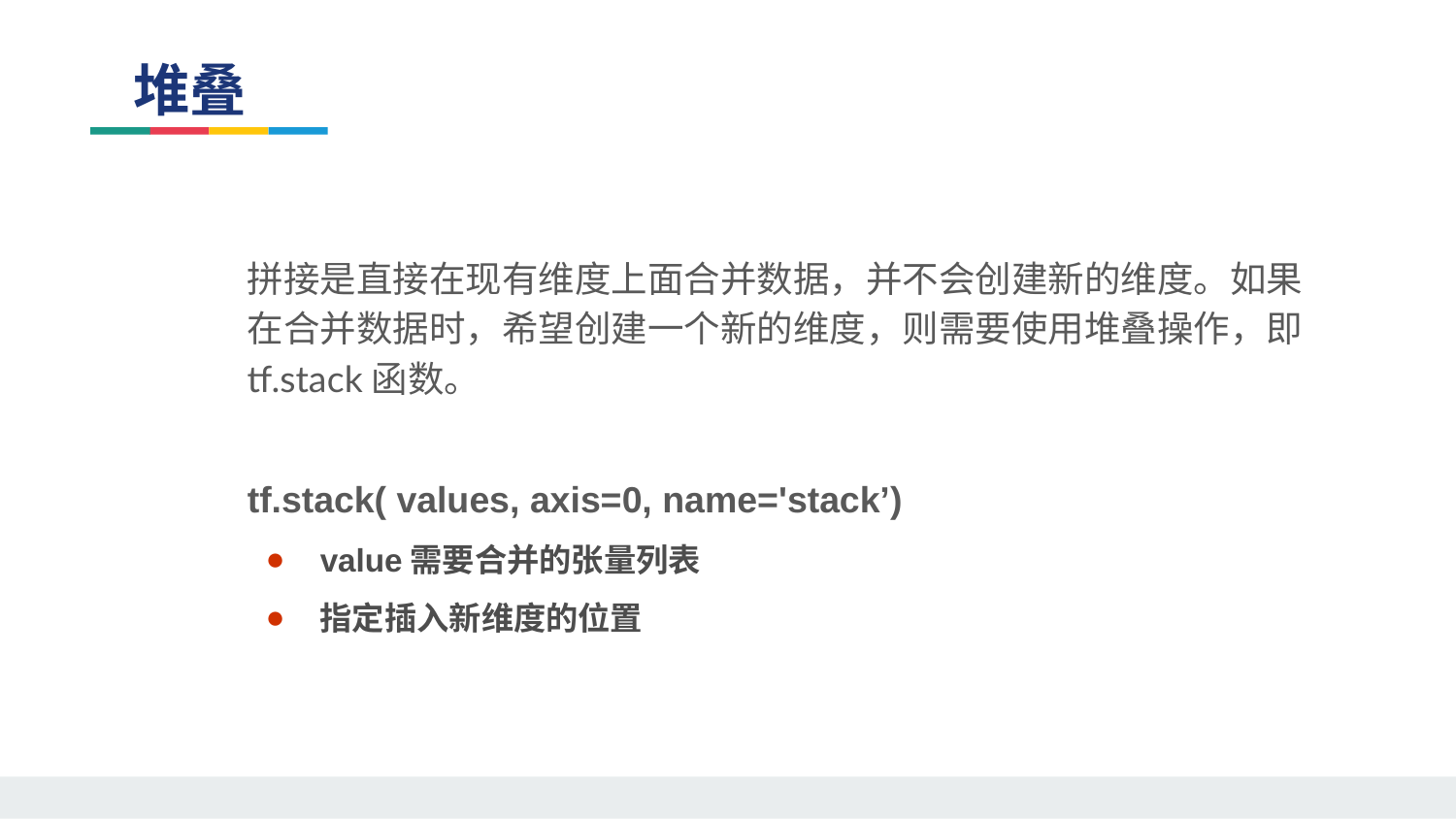

堆叠

拼接是直接在现有维度上面合并数据，并不会创建新的维度。如果在合并数据时，希望创建一个新的维度，则需要使用堆叠操作，即tf.stack函数。
tf.stack( values, axis=0, name='stack’)
value需要合并的张量列表
指定插入新维度的位置